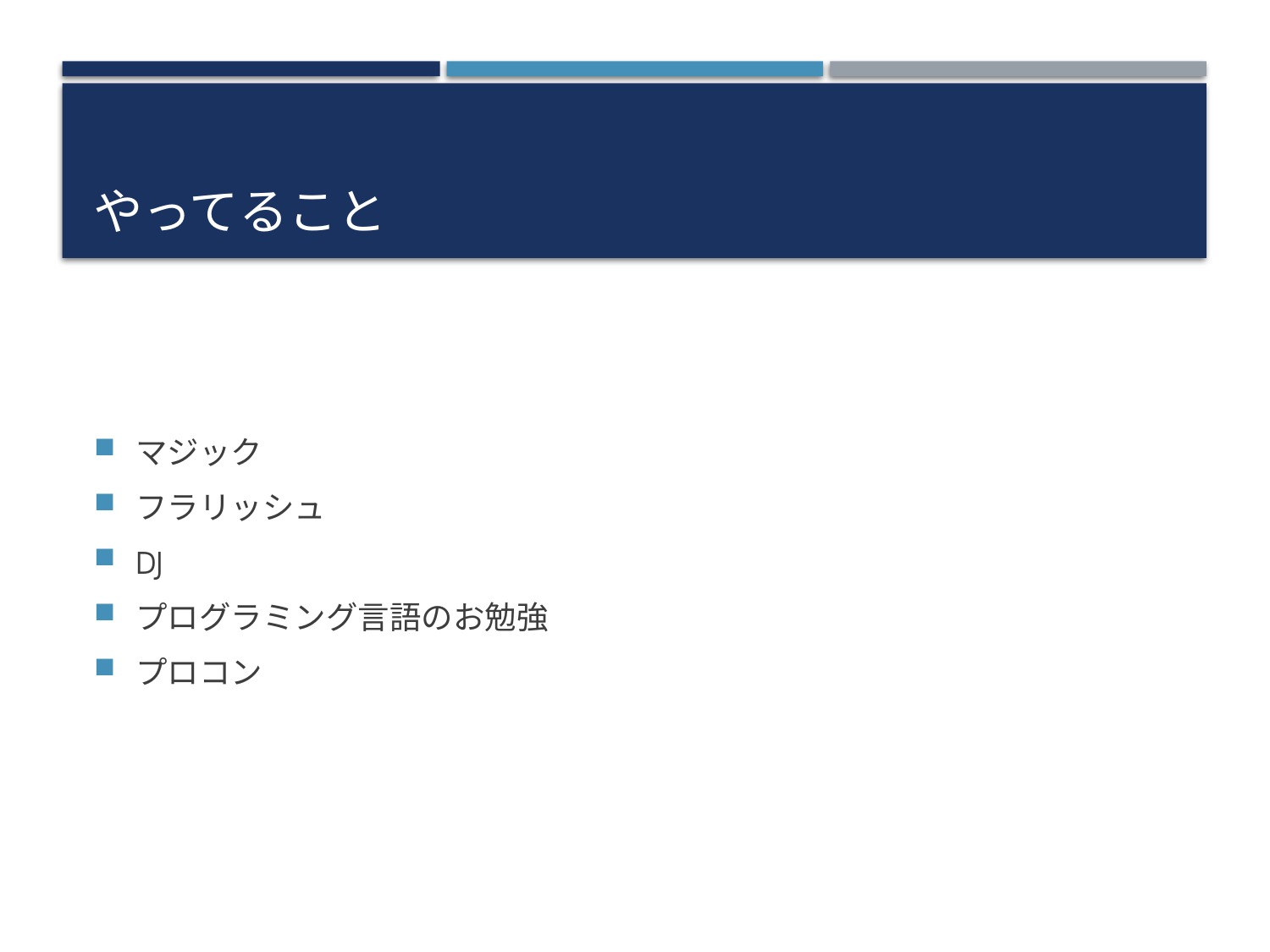

# やってること
マジック
フラリッシュ
DJ
プログラミング言語のお勉強
プロコン